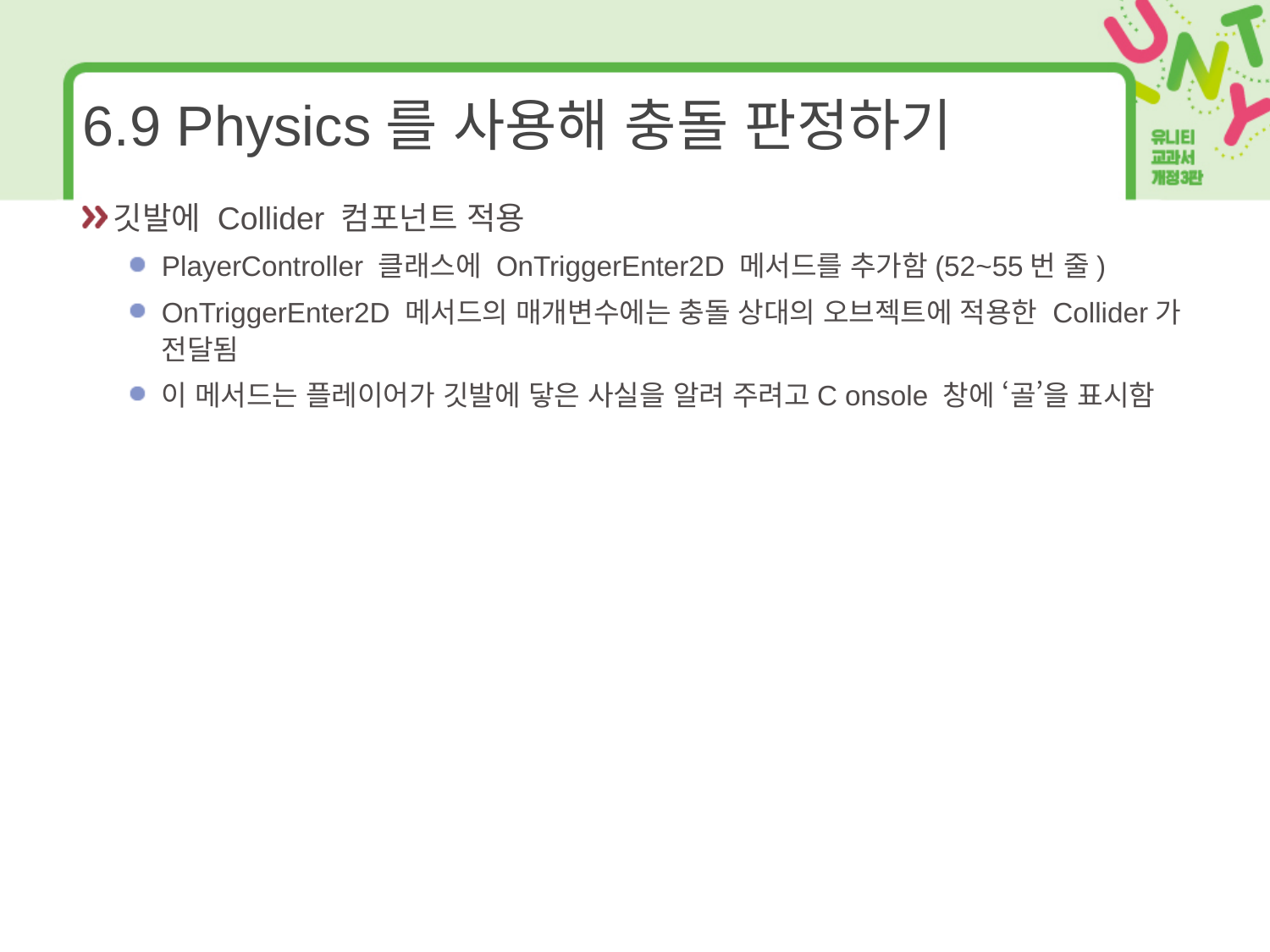

# 6.9 Physics를 사용해 충돌 판정하기
깃발에 Collider 컴포넌트 적용
PlayerController 클래스에 OnTriggerEnter2D 메서드를 추가함(52~55번 줄)
OnTriggerEnter2D 메서드의 매개변수에는 충돌 상대의 오브젝트에 적용한 Collider가 전달됨
이 메서드는 플레이어가 깃발에 닿은 사실을 알려 주려고C onsole 창에 ‘골’을 표시함